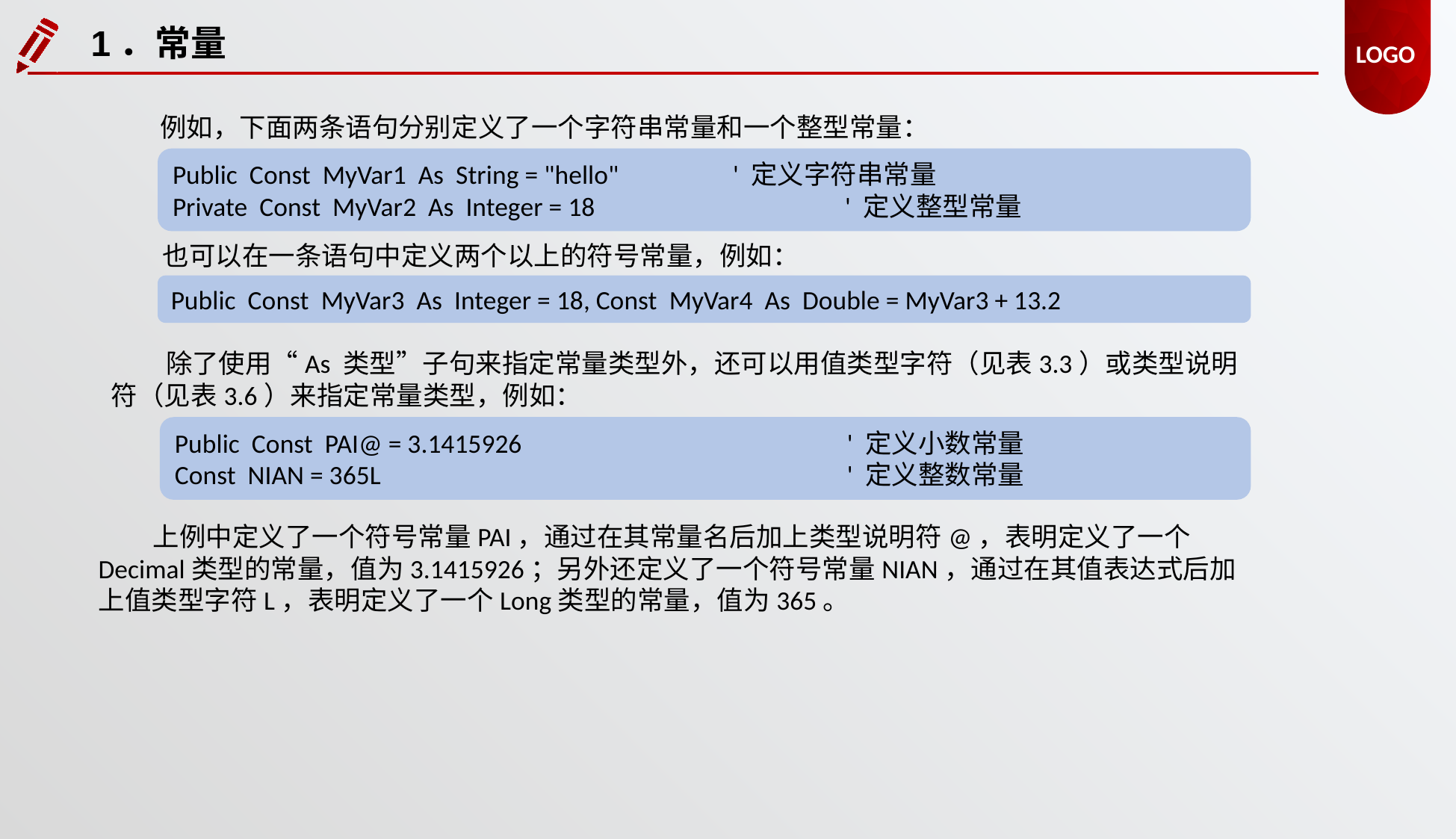

1．常量
例如，下面两条语句分别定义了一个字符串常量和一个整型常量：
Public  Const  MyVar1  As  String = "hello"		' 定义字符串常量
Private  Const  MyVar2  As  Integer = 18			' 定义整型常量
也可以在一条语句中定义两个以上的符号常量，例如：
Public  Const  MyVar3  As  Integer = 18, Const  MyVar4  As  Double = MyVar3 + 13.2
除了使用“As 类型”子句来指定常量类型外，还可以用值类型字符（见表3.3）或类型说明符（见表3.6）来指定常量类型，例如：
Public  Const  PAI@ = 3.1415926			' 定义小数常量
Const  NIAN = 365L					' 定义整数常量
上例中定义了一个符号常量PAI，通过在其常量名后加上类型说明符@，表明定义了一个Decimal类型的常量，值为3.1415926；另外还定义了一个符号常量NIAN，通过在其值表达式后加上值类型字符L，表明定义了一个Long类型的常量，值为365。